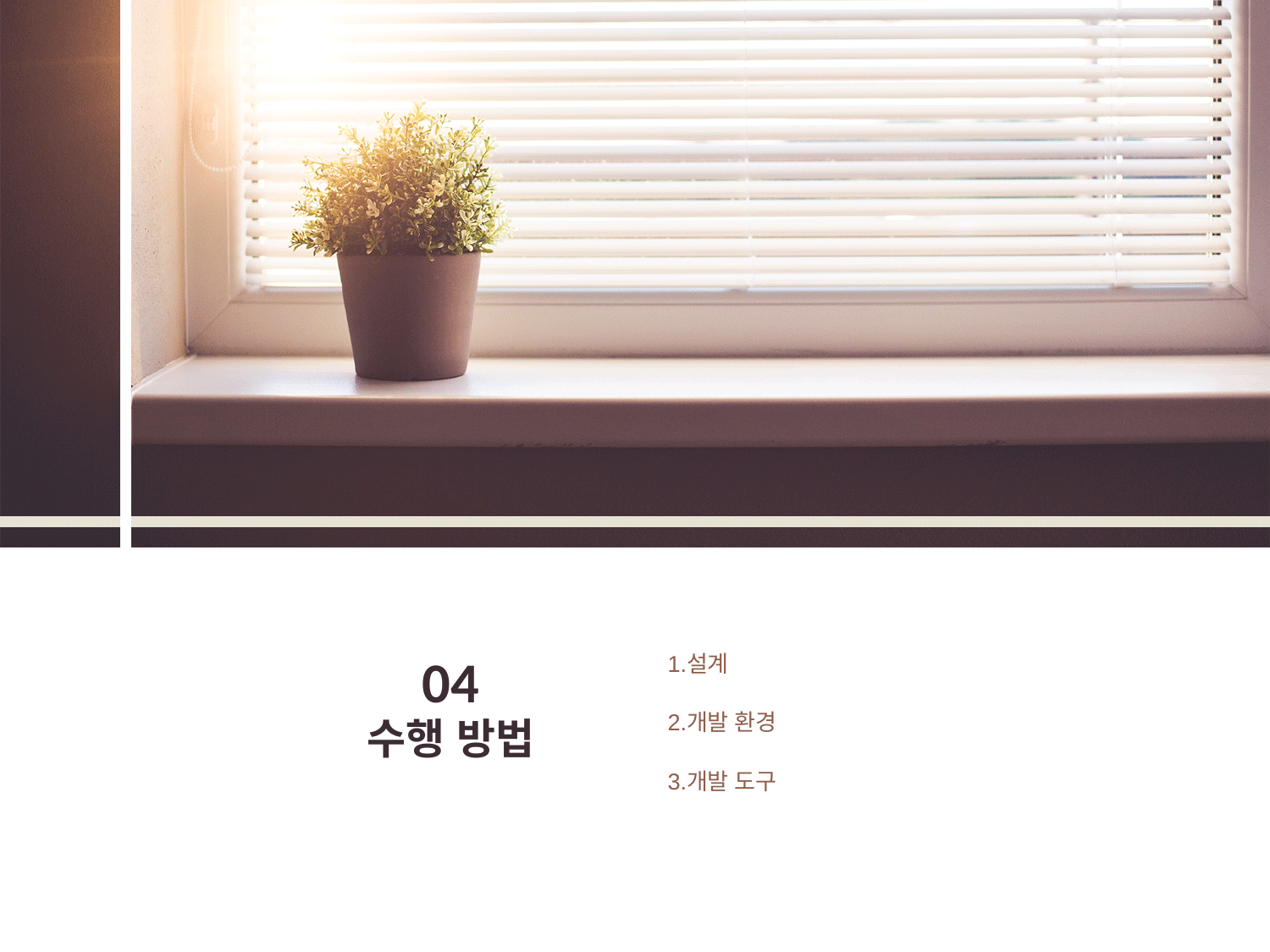

설계
개발 환경
개발 도구
04
수행 방법